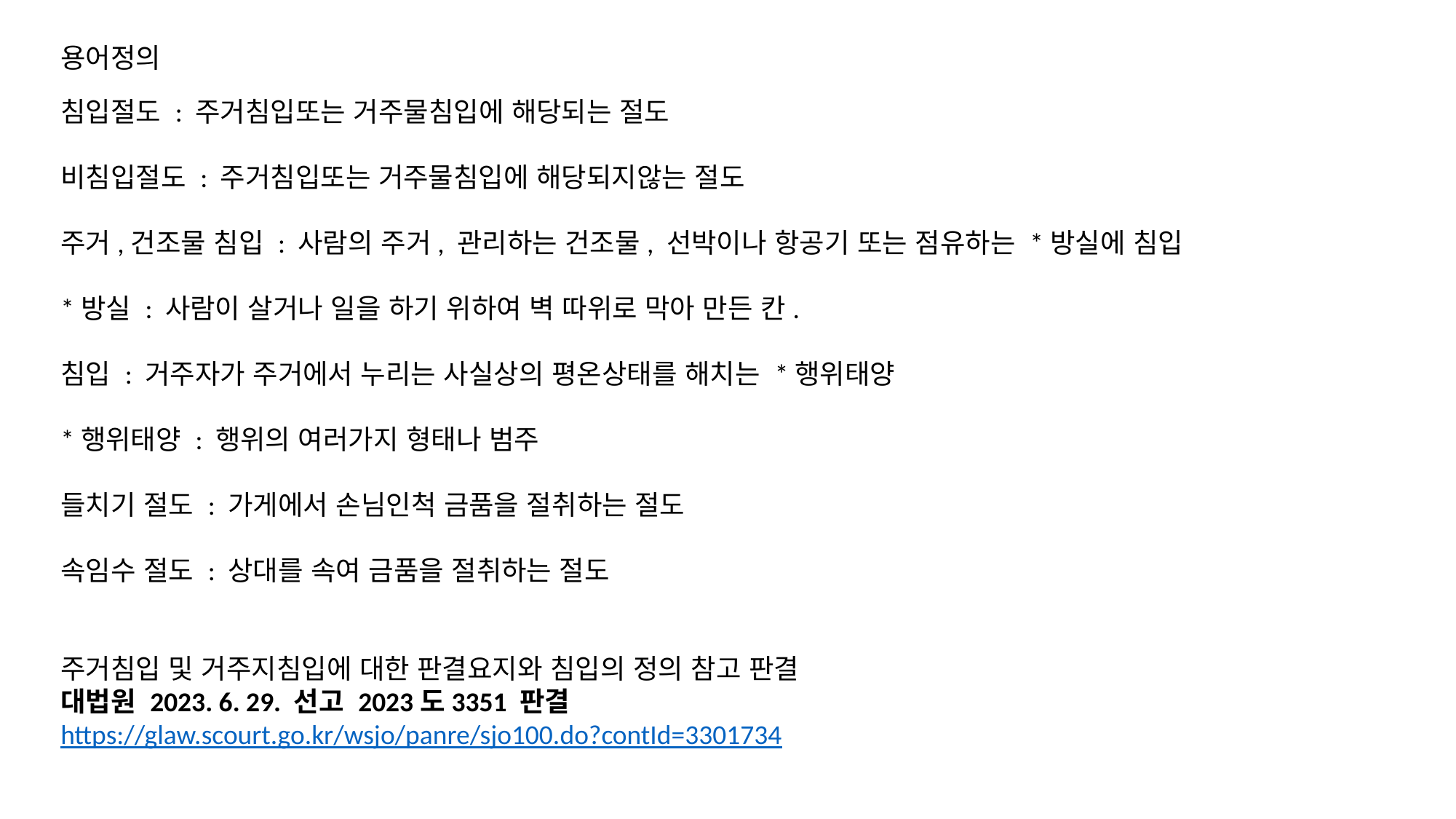

용어정의
침입절도 : 주거침입또는 거주물침입에 해당되는 절도

비침입절도 : 주거침입또는 거주물침입에 해당되지않는 절도

주거,건조물 침입 : 사람의 주거, 관리하는 건조물, 선박이나 항공기 또는 점유하는 *방실에 침입

*방실 : 사람이 살거나 일을 하기 위하여 벽 따위로 막아 만든 칸.

침입 : 거주자가 주거에서 누리는 사실상의 평온상태를 해치는 *행위태양
*행위태양 : 행위의 여러가지 형태나 범주

들치기 절도 : 가게에서 손님인척 금품을 절취하는 절도

속임수 절도 : 상대를 속여 금품을 절취하는 절도

주거침입 및 거주지침입에 대한 판결요지와 침입의 정의 참고 판결
대법원 2023. 6. 29. 선고 2023도3351 판결
https://glaw.scourt.go.kr/wsjo/panre/sjo100.do?contId=3301734